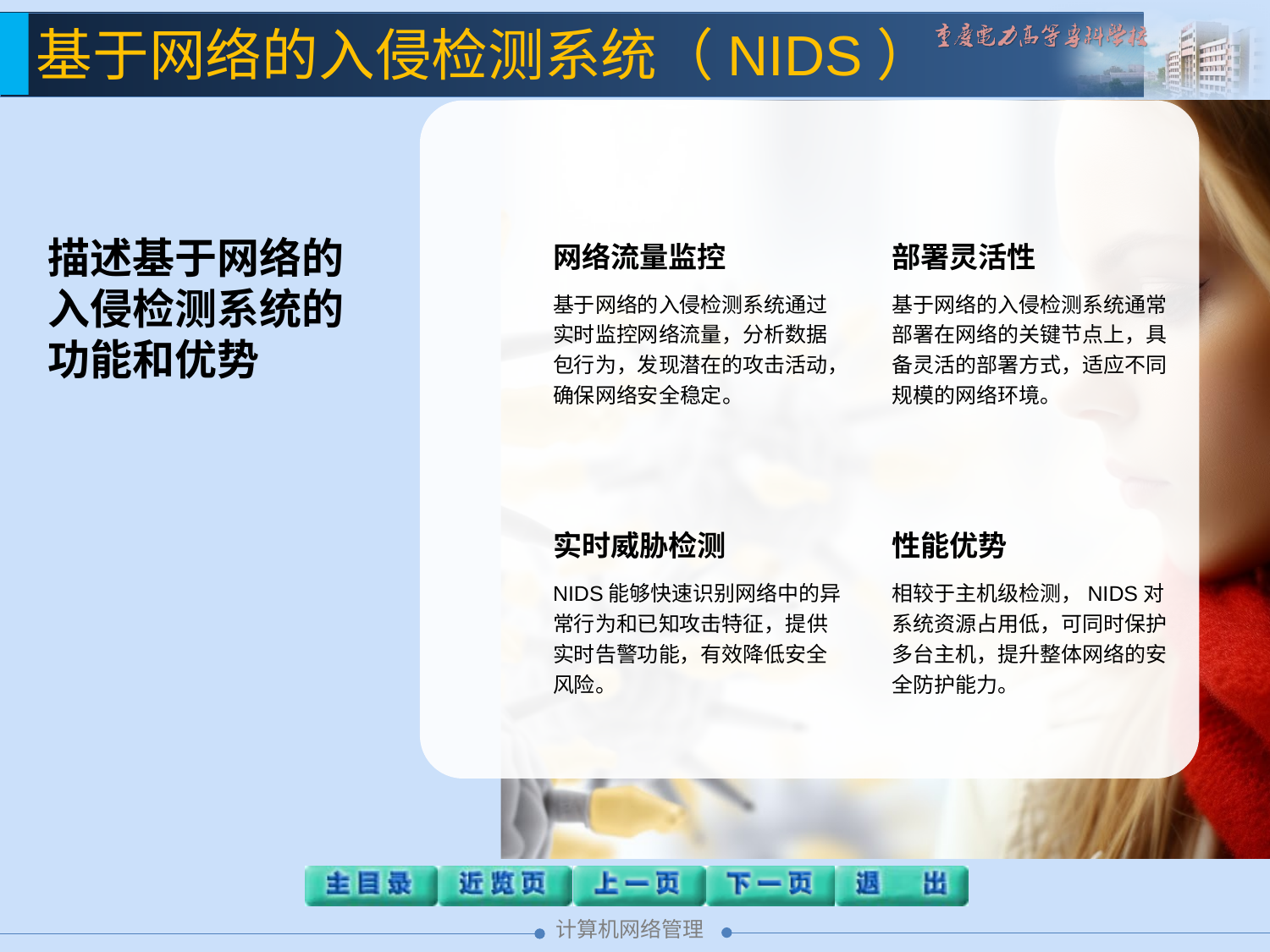

基于网络的入侵检测系统（NIDS）

描述基于网络的入侵检测系统的功能和优势
网络流量监控
基于网络的入侵检测系统通过实时监控网络流量，分析数据包行为，发现潜在的攻击活动，确保网络安全稳定。
部署灵活性
基于网络的入侵检测系统通常部署在网络的关键节点上，具备灵活的部署方式，适应不同规模的网络环境。
实时威胁检测
NIDS能够快速识别网络中的异常行为和已知攻击特征，提供实时告警功能，有效降低安全风险。
性能优势
相较于主机级检测，NIDS对系统资源占用低，可同时保护多台主机，提升整体网络的安全防护能力。